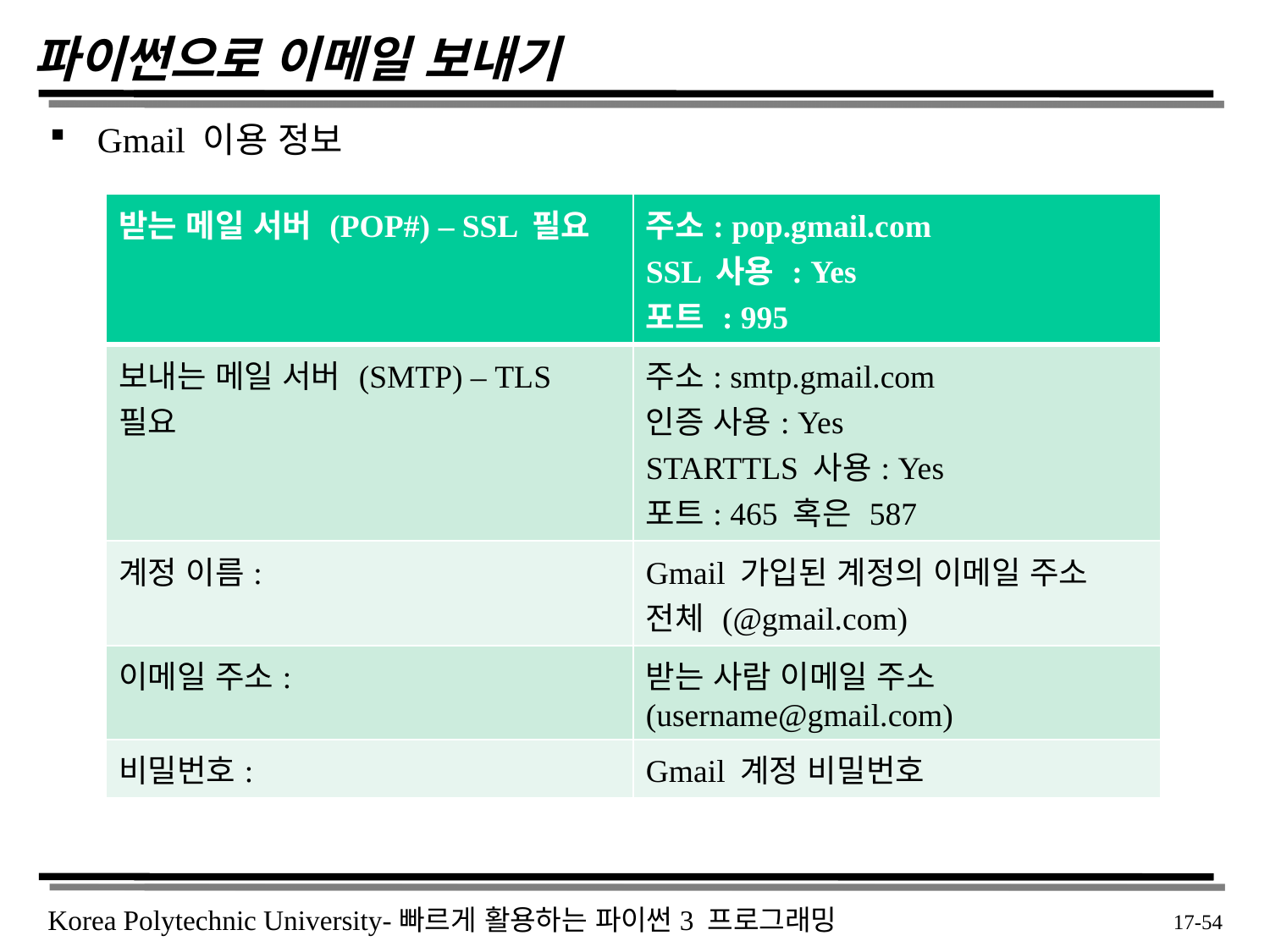

# 파이썬으로 이메일 보내기
Gmail 이용 정보

TLS (Transport Layer Security)는 TCP/IP 같은 통신에서 사용하는 암호규약
STARTTLS는 텍스트에 대한 암호화를 업그레이드하고 확장한 버전

| 받는 메일 서버 (POP#) – SSL 필요 | 주소: pop.gmail.com SSL 사용 : Yes 포트 : 995 |
| --- | --- |
| 보내는 메일 서버 (SMTP) – TLS 필요 | 주소: smtp.gmail.com 인증 사용: Yes STARTTLS 사용: Yes 포트: 465 혹은 587 |
| 계정 이름: | Gmail 가입된 계정의 이메일 주소 전체 (@gmail.com) |
| 이메일 주소: | 받는 사람 이메일 주소 (username@gmail.com) |
| 비밀번호: | Gmail 계정 비밀번호 |
 17-54